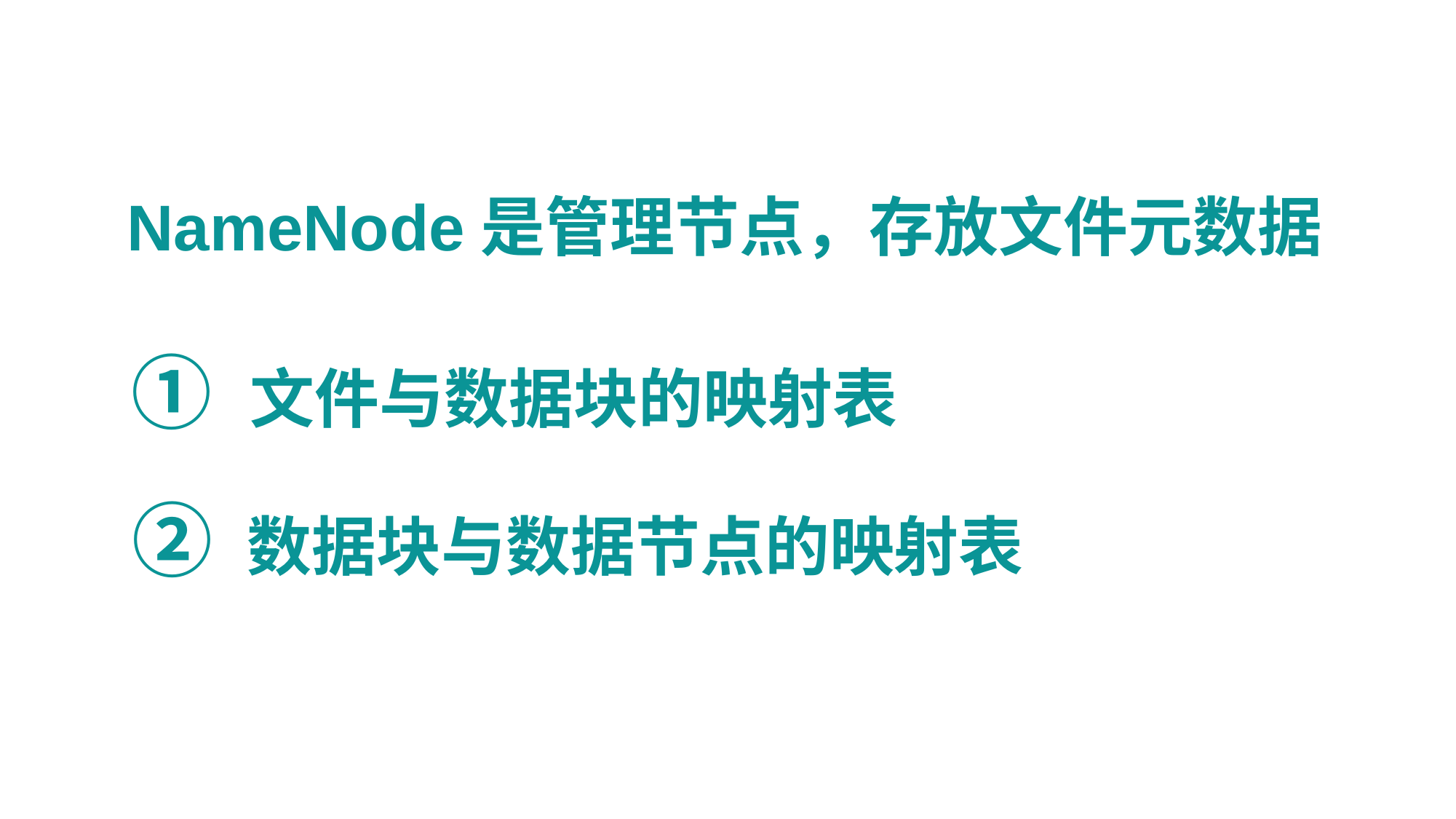

NameNode是管理节点，存放文件元数据
① 文件与数据块的映射表
② 数据块与数据节点的映射表